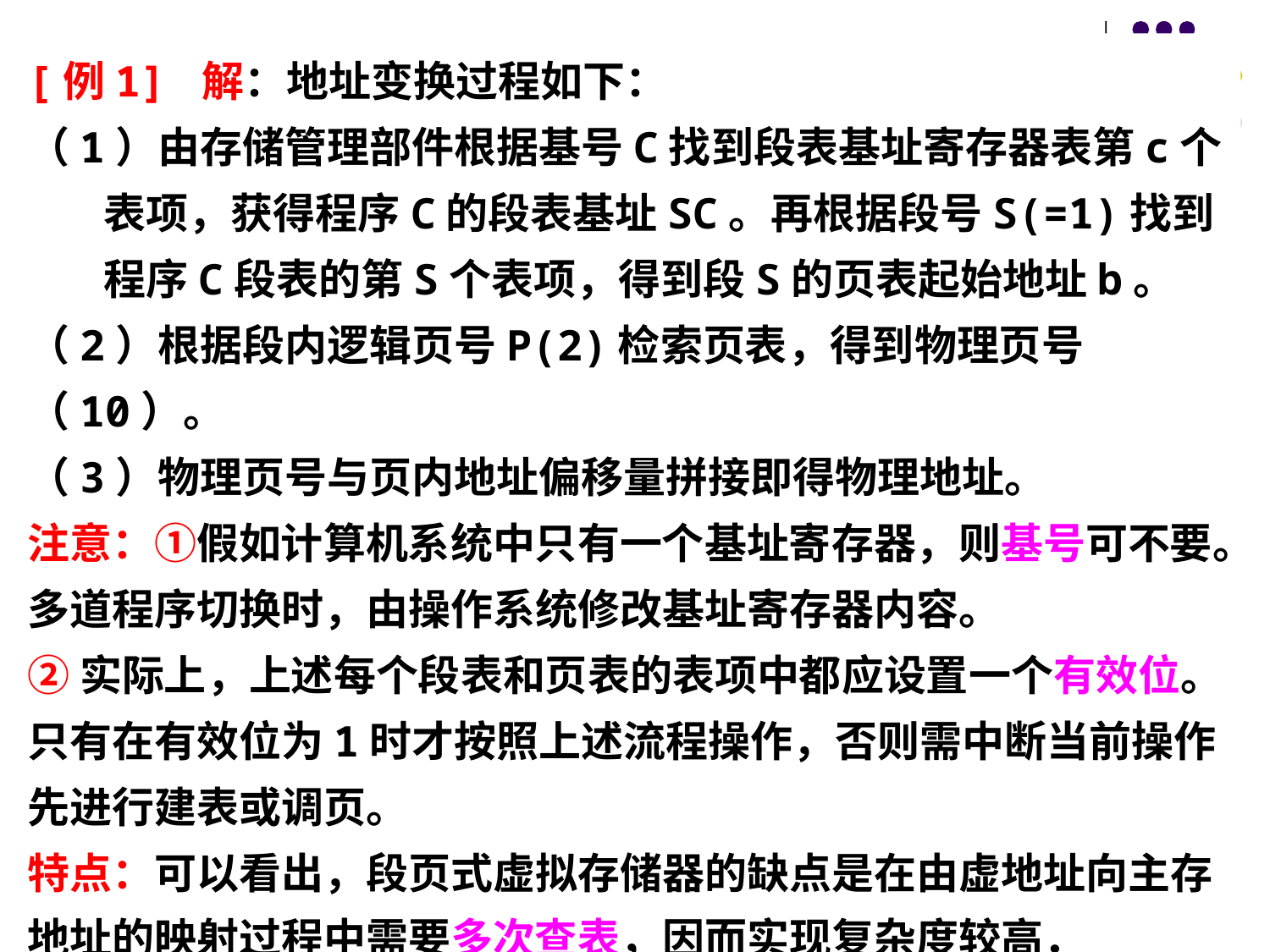

[例1] 解：地址变换过程如下：
（1）由存储管理部件根据基号C找到段表基址寄存器表第c个
       表项，获得程序C的段表基址SC。再根据段号S(=1)找到
       程序C段表的第S个表项，得到段S的页表起始地址b。
（2）根据段内逻辑页号P(2)检索页表，得到物理页号（10）。
（3）物理页号与页内地址偏移量拼接即得物理地址。
注意：①假如计算机系统中只有一个基址寄存器，则基号可不要。
多道程序切换时，由操作系统修改基址寄存器内容。
②实际上，上述每个段表和页表的表项中都应设置一个有效位。只有在有效位为1时才按照上述流程操作，否则需中断当前操作先进行建表或调页。
特点：可以看出，段页式虚拟存储器的缺点是在由虚地址向主存地址的映射过程中需要多次查表，因而实现复杂度较高．
# 104